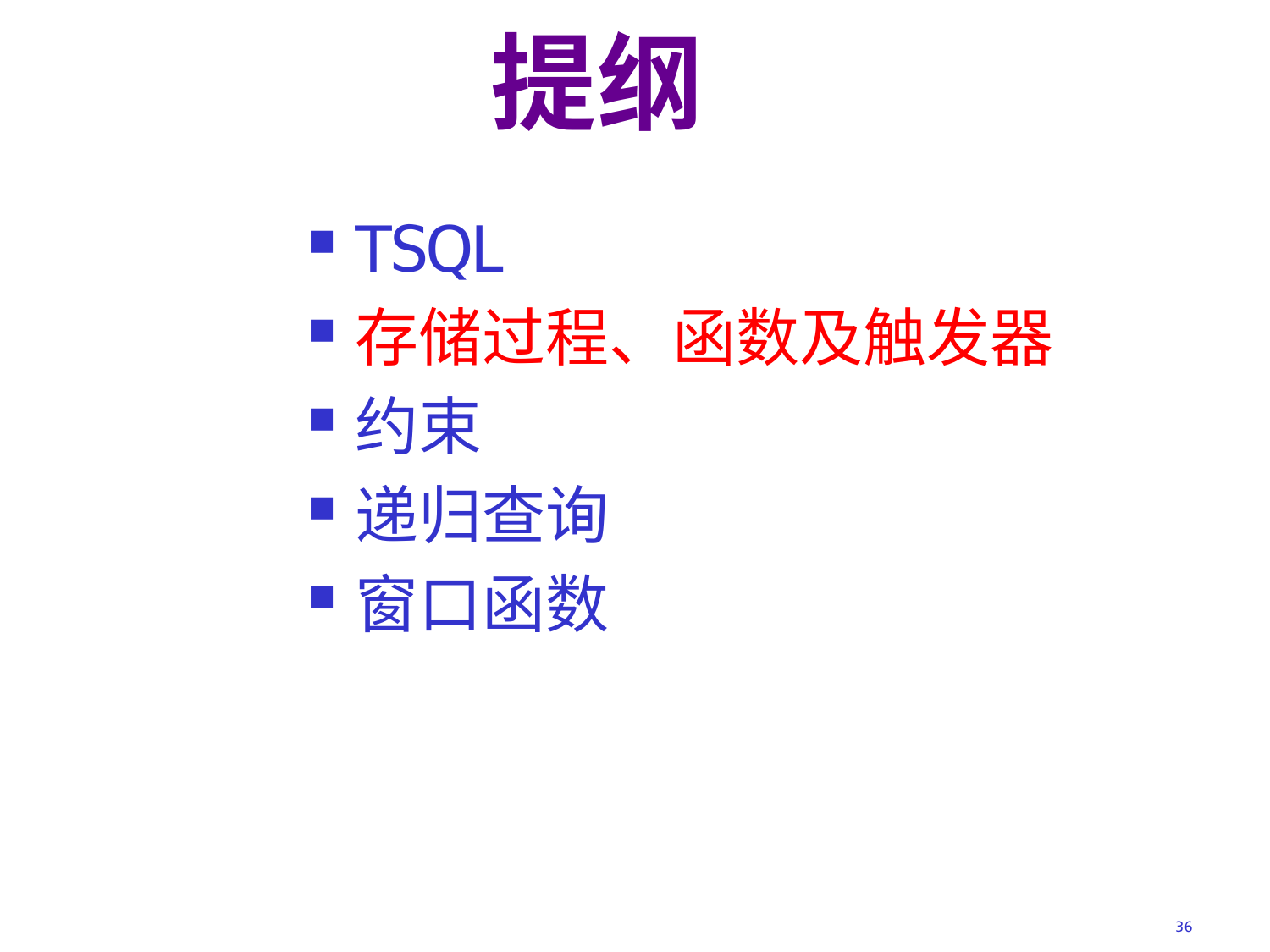

36
提纲
TSQL
存储过程、函数及触发器
约束
递归查询
窗口函数